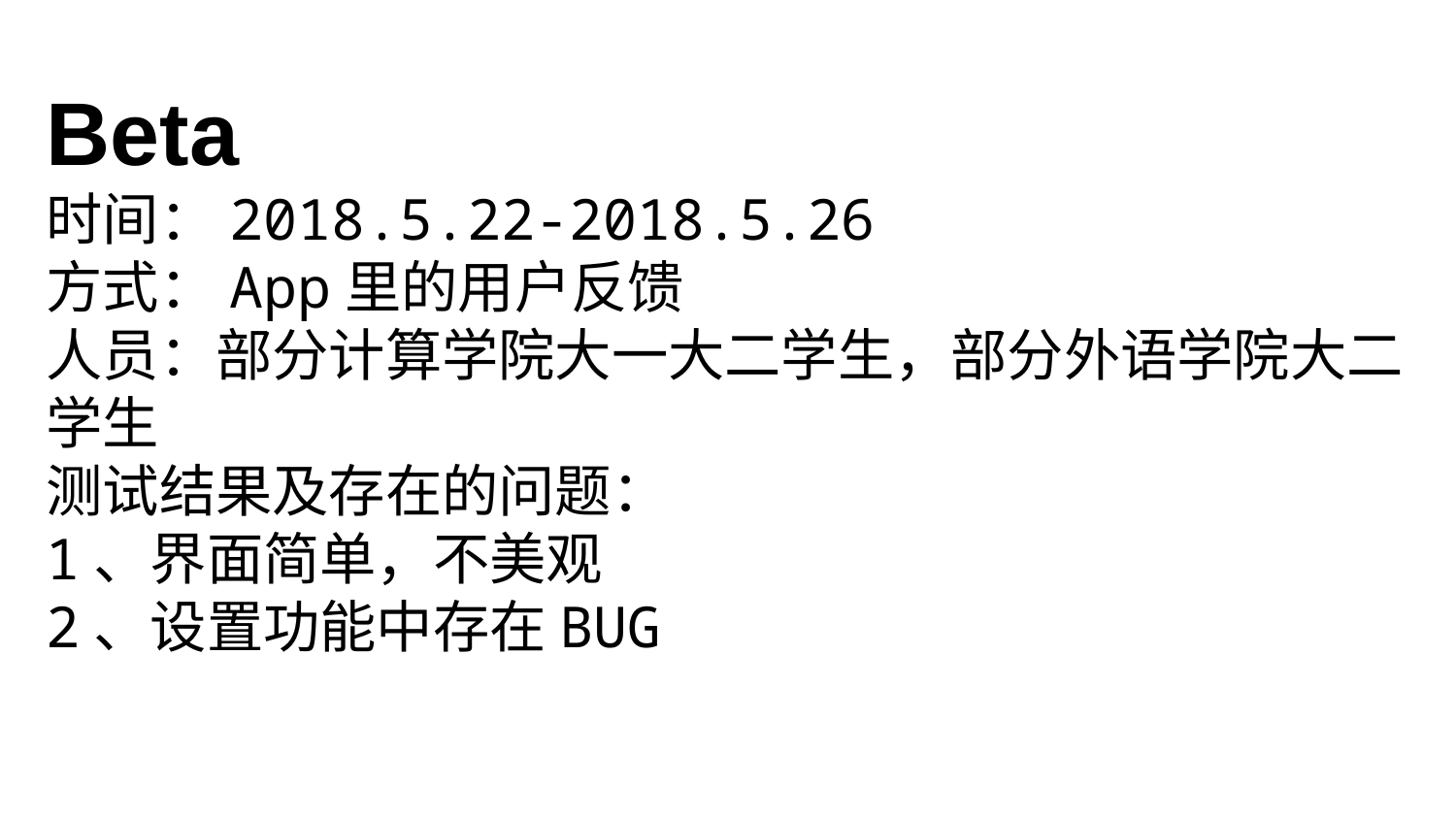

Beta
时间：2018.5.22-2018.5.26
方式：App里的用户反馈
人员：部分计算学院大一大二学生，部分外语学院大二学生
测试结果及存在的问题：
1、界面简单，不美观
2、设置功能中存在BUG